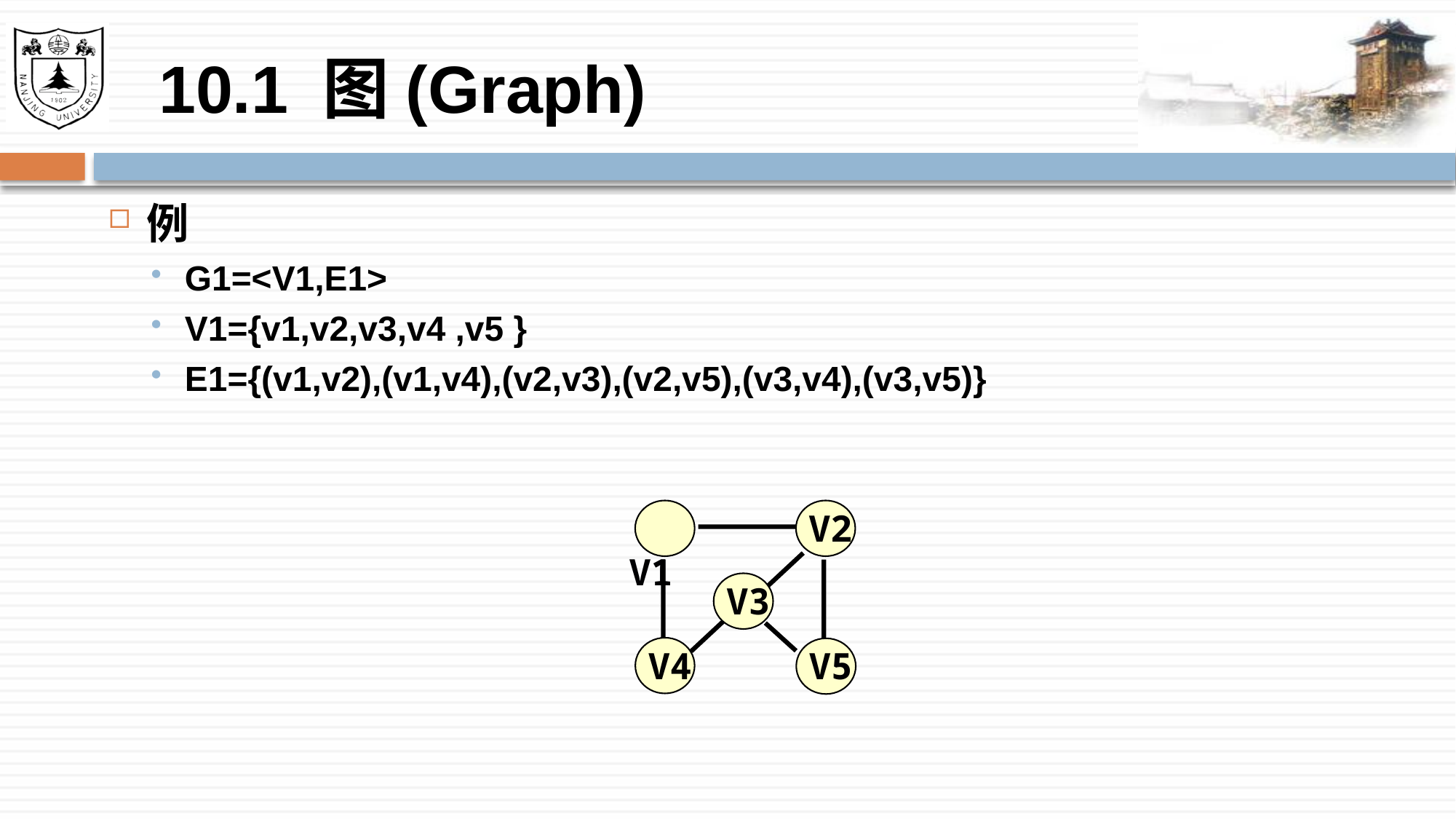

# 10.1 图(Graph)
例
G1=<V1,E1>
V1={v1,v2,v3,v4 ,v5 }
E1={(v1,v2),(v1,v4),(v2,v3),(v2,v5),(v3,v4),(v3,v5)}
 V1

 V2

 V3

 V4

 V5